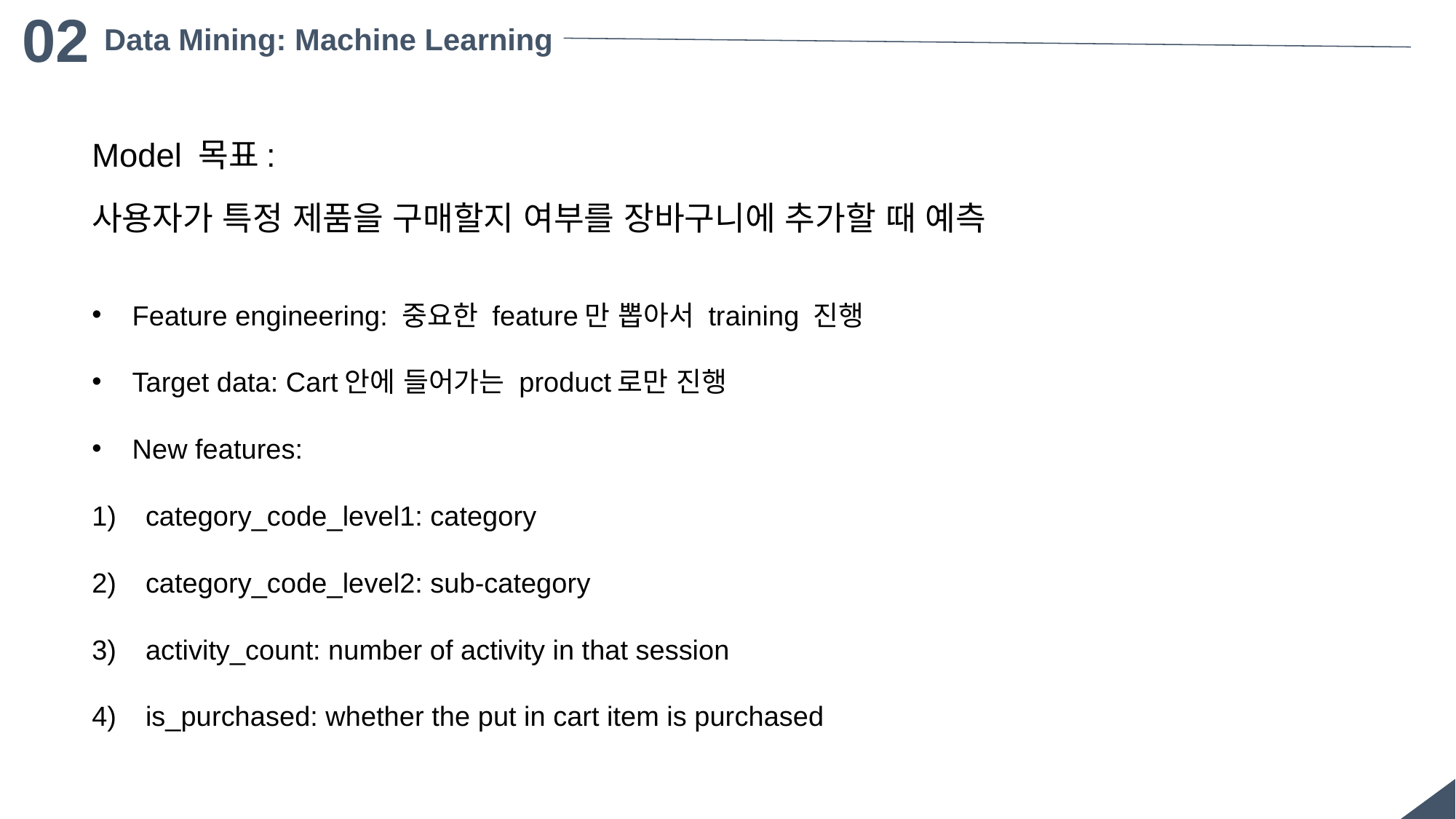

02
Data Mining: Machine Learning
Model 목표:
사용자가 특정 제품을 구매할지 여부를 장바구니에 추가할 때 예측

Feature engineering: 중요한 feature만 뽑아서 training 진행
Target data: Cart안에 들어가는 product로만 진행
New features:
category_code_level1: category
category_code_level2: sub-category
activity_count: number of activity in that session
is_purchased: whether the put in cart item is purchased